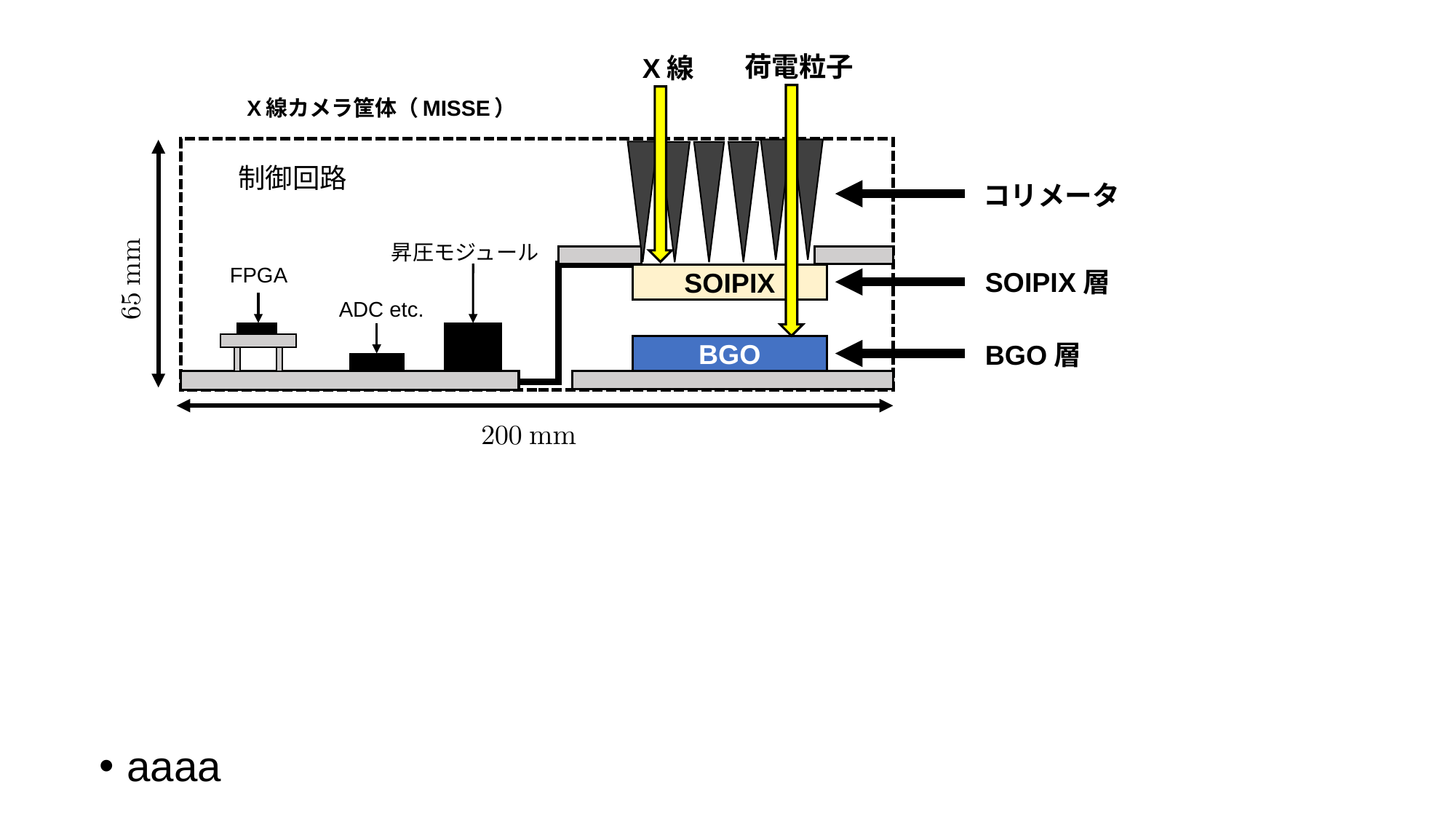

荷電粒子
X線
X線カメラ筐体（MISSE）

制御回路

コリメータ

昇圧モジュール
65 mm

FPGA
SOIPIX層
SOIPIX
ADC etc.

BGO
BGO層

200 mm
aaaa